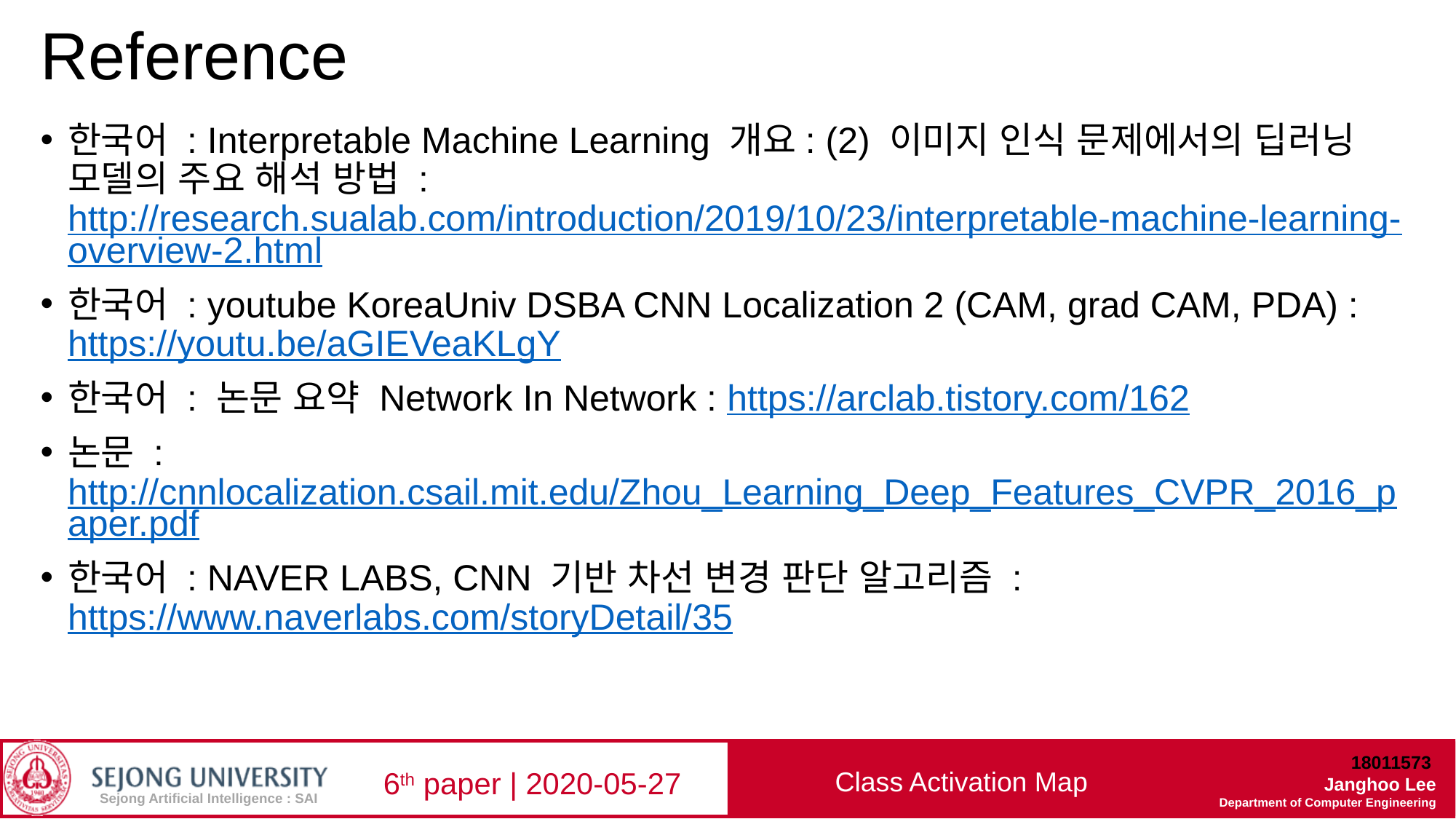

# Reference
한국어 : Interpretable Machine Learning 개요: (2) 이미지 인식 문제에서의 딥러닝 모델의 주요 해석 방법 : http://research.sualab.com/introduction/2019/10/23/interpretable-machine-learning-overview-2.html
한국어 : youtube KoreaUniv DSBA CNN Localization 2 (CAM, grad CAM, PDA) : https://youtu.be/aGIEVeaKLgY
한국어 : 논문 요약 Network In Network : https://arclab.tistory.com/162
논문 : http://cnnlocalization.csail.mit.edu/Zhou_Learning_Deep_Features_CVPR_2016_paper.pdf
한국어 : NAVER LABS, CNN 기반 차선 변경 판단 알고리즘 :  https://www.naverlabs.com/storyDetail/35